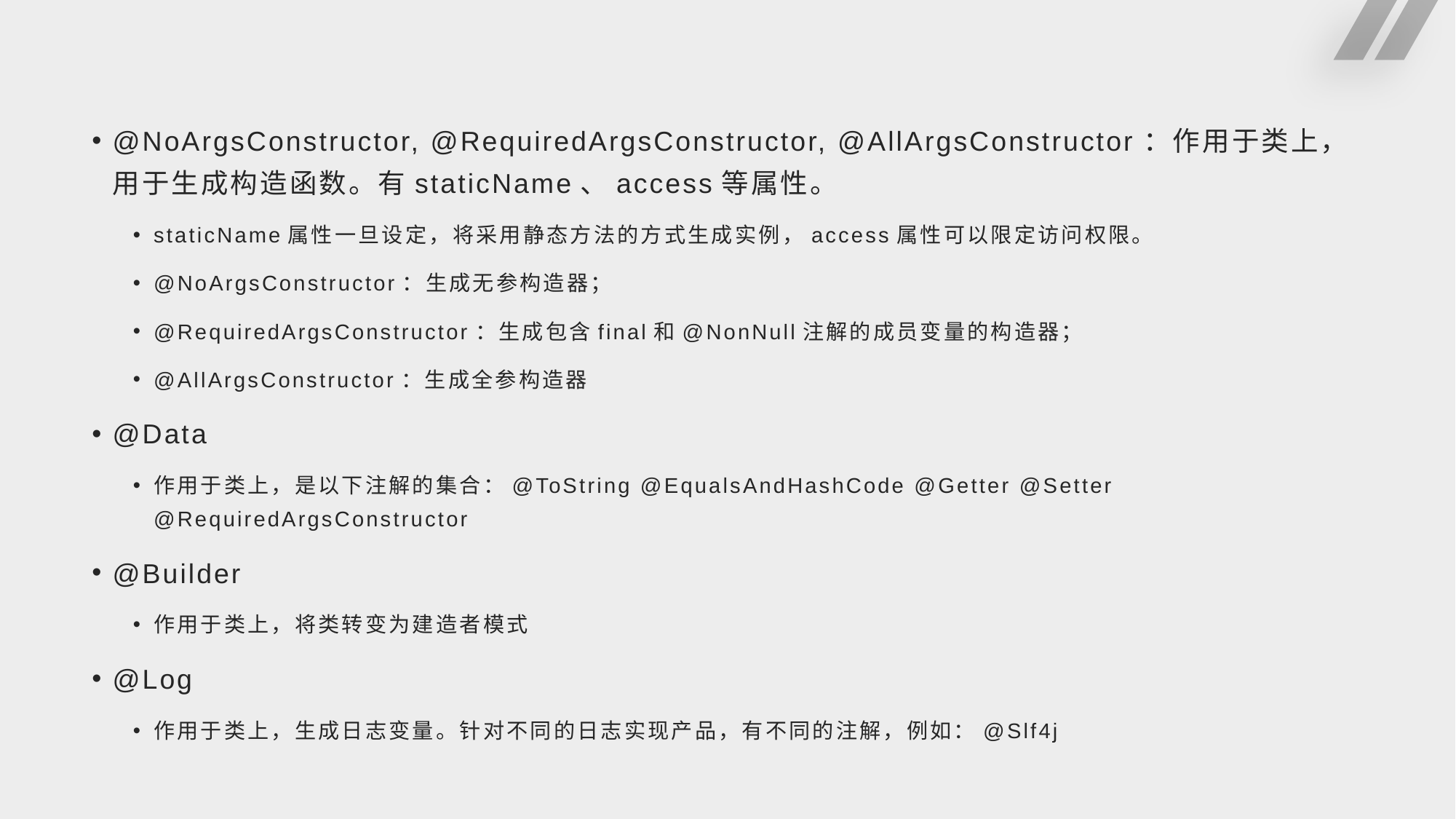

#
@NoArgsConstructor, @RequiredArgsConstructor, @AllArgsConstructor：作用于类上，用于生成构造函数。有staticName、access等属性。
staticName属性一旦设定，将采用静态方法的方式生成实例，access属性可以限定访问权限。
@NoArgsConstructor：生成无参构造器；
@RequiredArgsConstructor：生成包含final和@NonNull注解的成员变量的构造器；
@AllArgsConstructor：生成全参构造器
@Data
作用于类上，是以下注解的集合：@ToString @EqualsAndHashCode @Getter @Setter @RequiredArgsConstructor
@Builder
作用于类上，将类转变为建造者模式
@Log
作用于类上，生成日志变量。针对不同的日志实现产品，有不同的注解，例如：@Slf4j